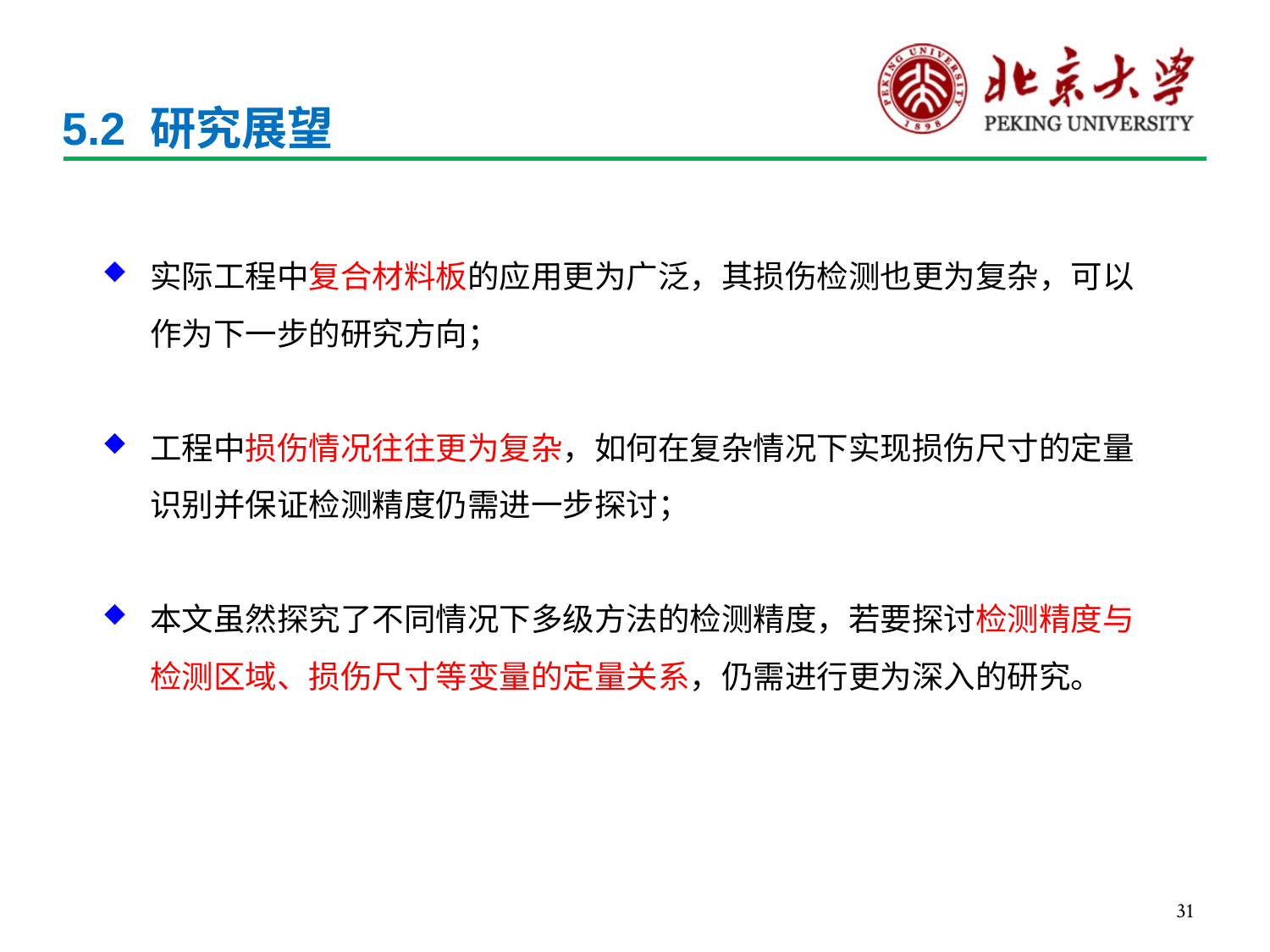

# 5.2 研究展望

实际工程中复合材料板的应用更为广泛，其损伤检测也更为复杂，可以作为下一步的研究方向；

工程中损伤情况往往更为复杂，如何在复杂情况下实现损伤尺寸的定量识别并保证检测精度仍需进一步探讨；

本文虽然探究了不同情况下多级方法的检测精度，若要探讨检测精度与检测区域、损伤尺寸等变量的定量关系，仍需进行更为深入的研究。

31